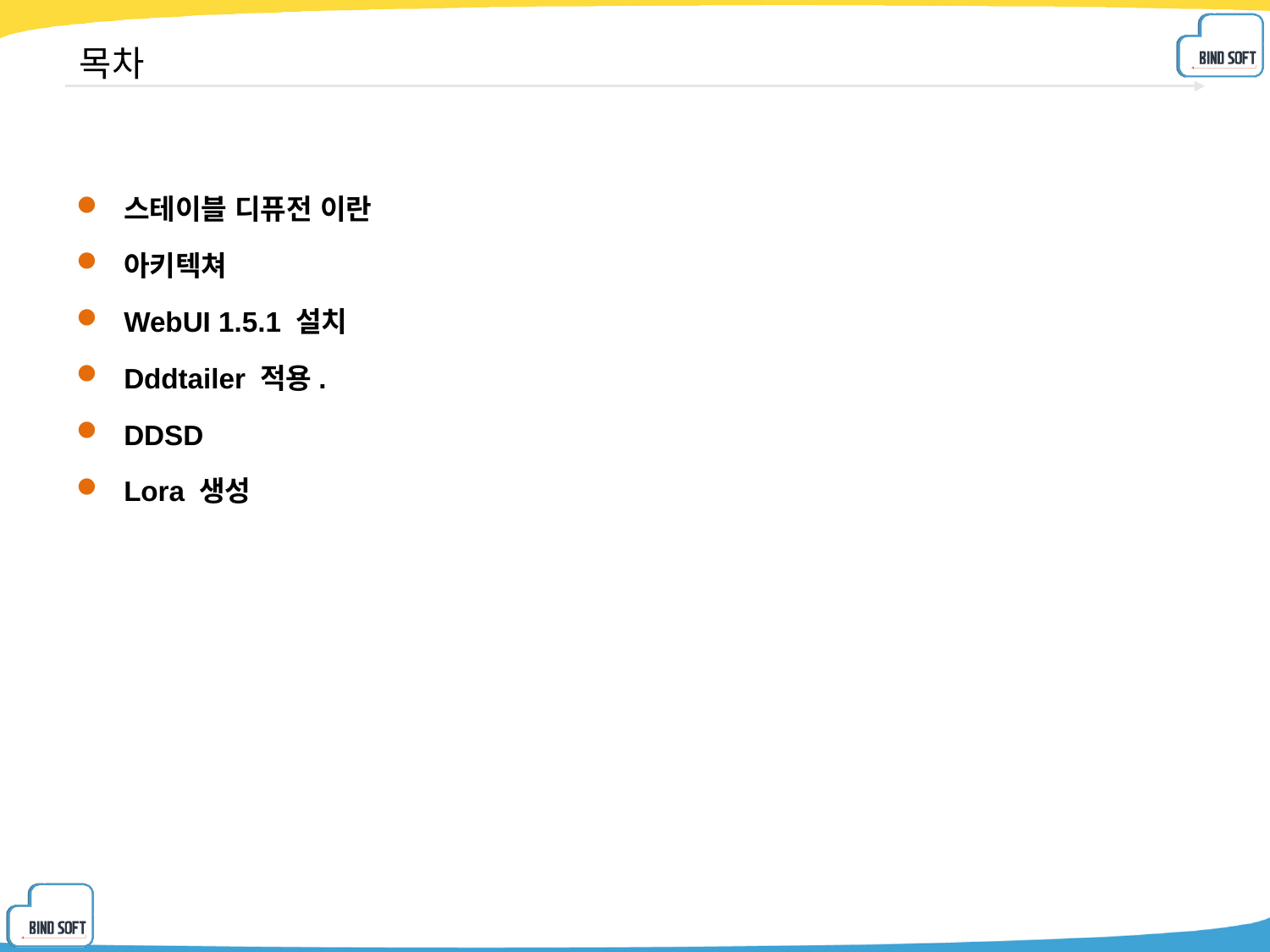

# 목차

스테이블 디퓨전 이란
아키텍쳐
WebUI 1.5.1 설치
Dddtailer 적용.
DDSD
Lora 생성